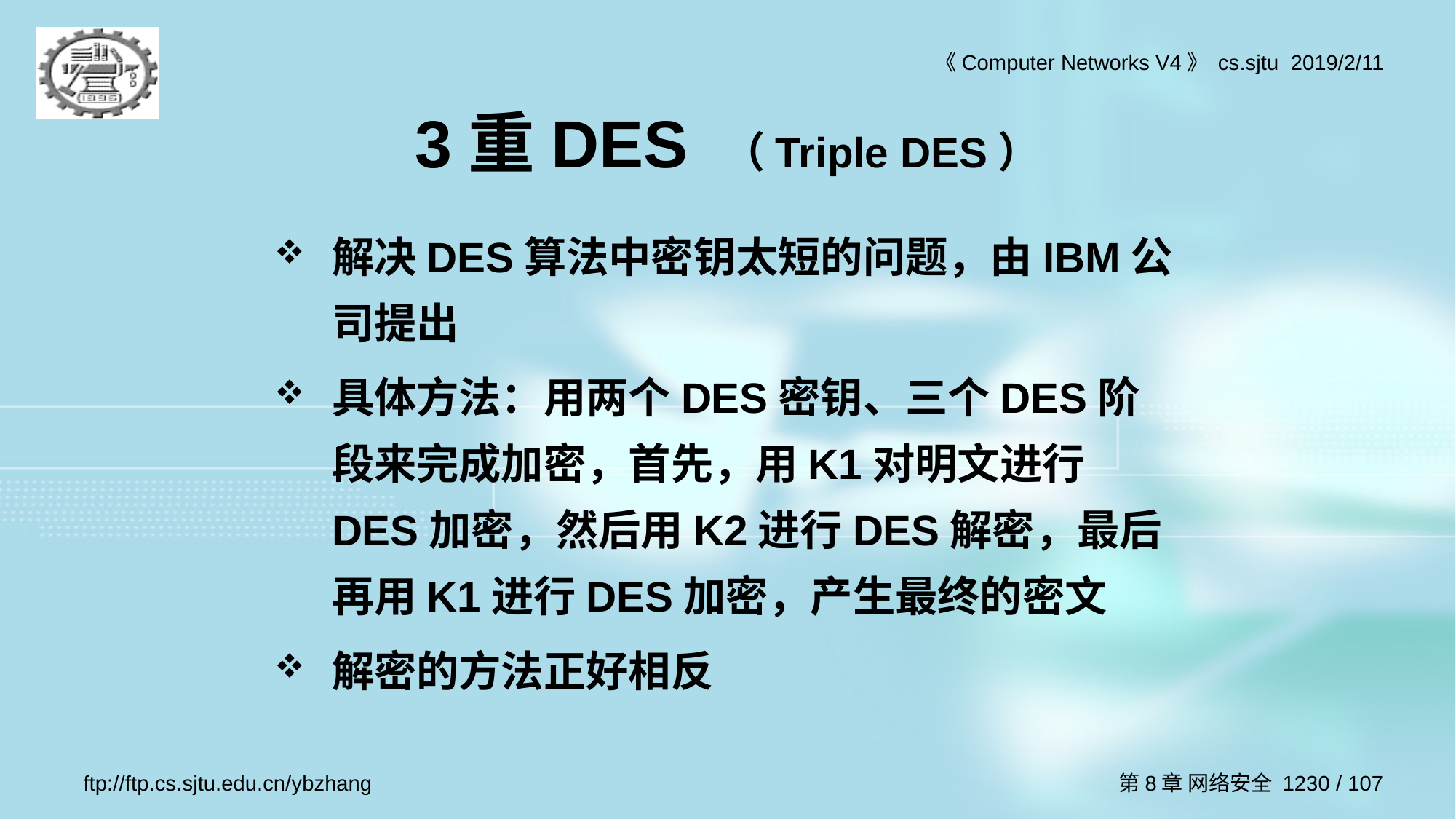

# 3重DES （Triple DES）
解决DES算法中密钥太短的问题，由IBM公司提出
具体方法：用两个DES密钥、三个DES阶段来完成加密，首先，用K1对明文进行DES加密，然后用K2进行DES解密，最后再用K1进行DES加密，产生最终的密文
解密的方法正好相反